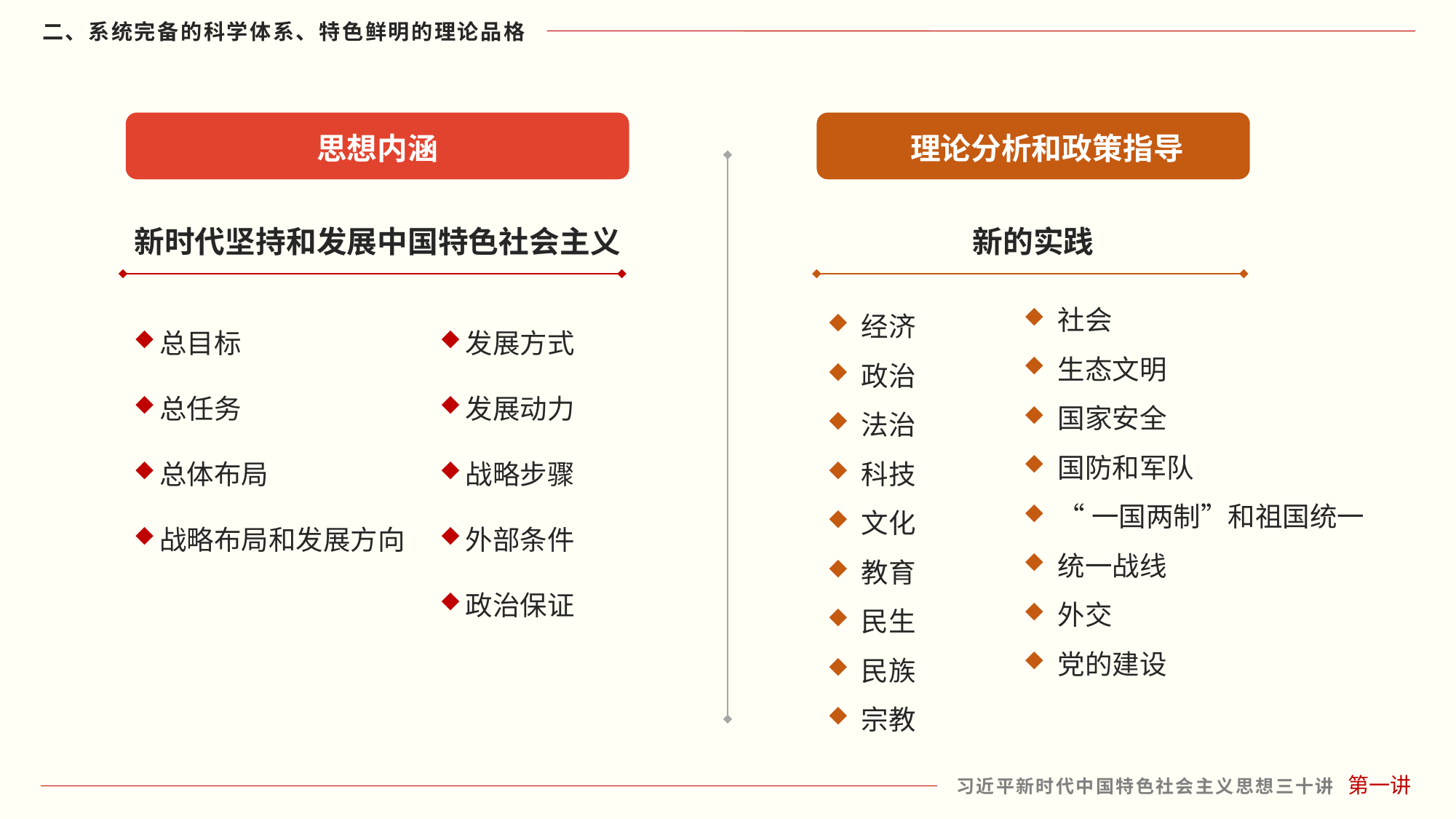

思想内涵

理论分析和政策指导
新时代坚持和发展中国特色社会主义
新的实践
社会
生态文明
国家安全
国防和军队
“一国两制”和祖国统一
统一战线
外交
党的建设
总目标
总任务
总体布局
战略布局和发展方向
发展方式
发展动力
战略步骤
外部条件
政治保证
经济
政治
法治
科技
文化
教育
民生
民族
宗教